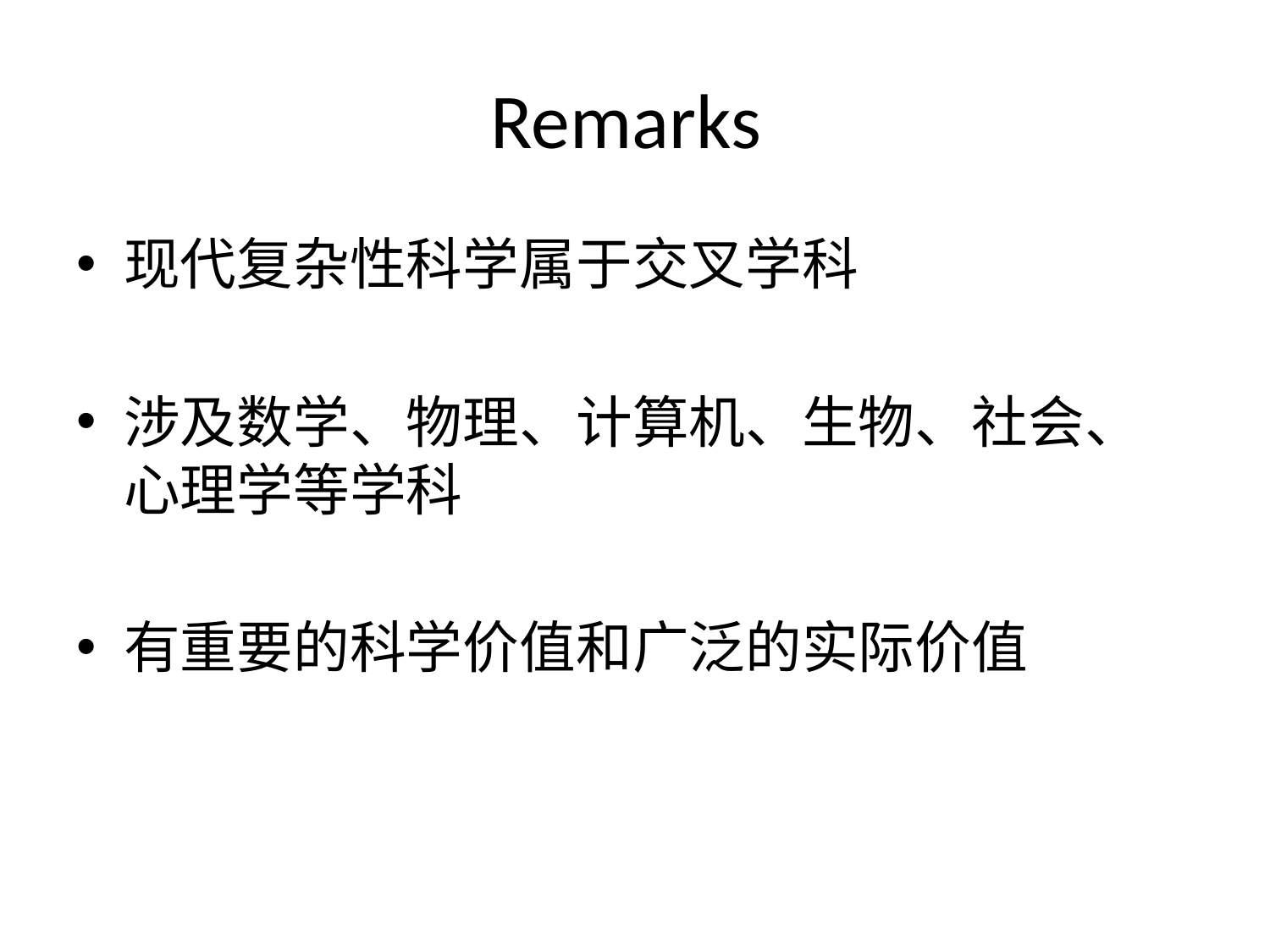

# Remarks
现代复杂性科学属于交叉学科

涉及数学、物理、计算机、生物、社会、心理学等学科

有重要的科学价值和广泛的实际价值